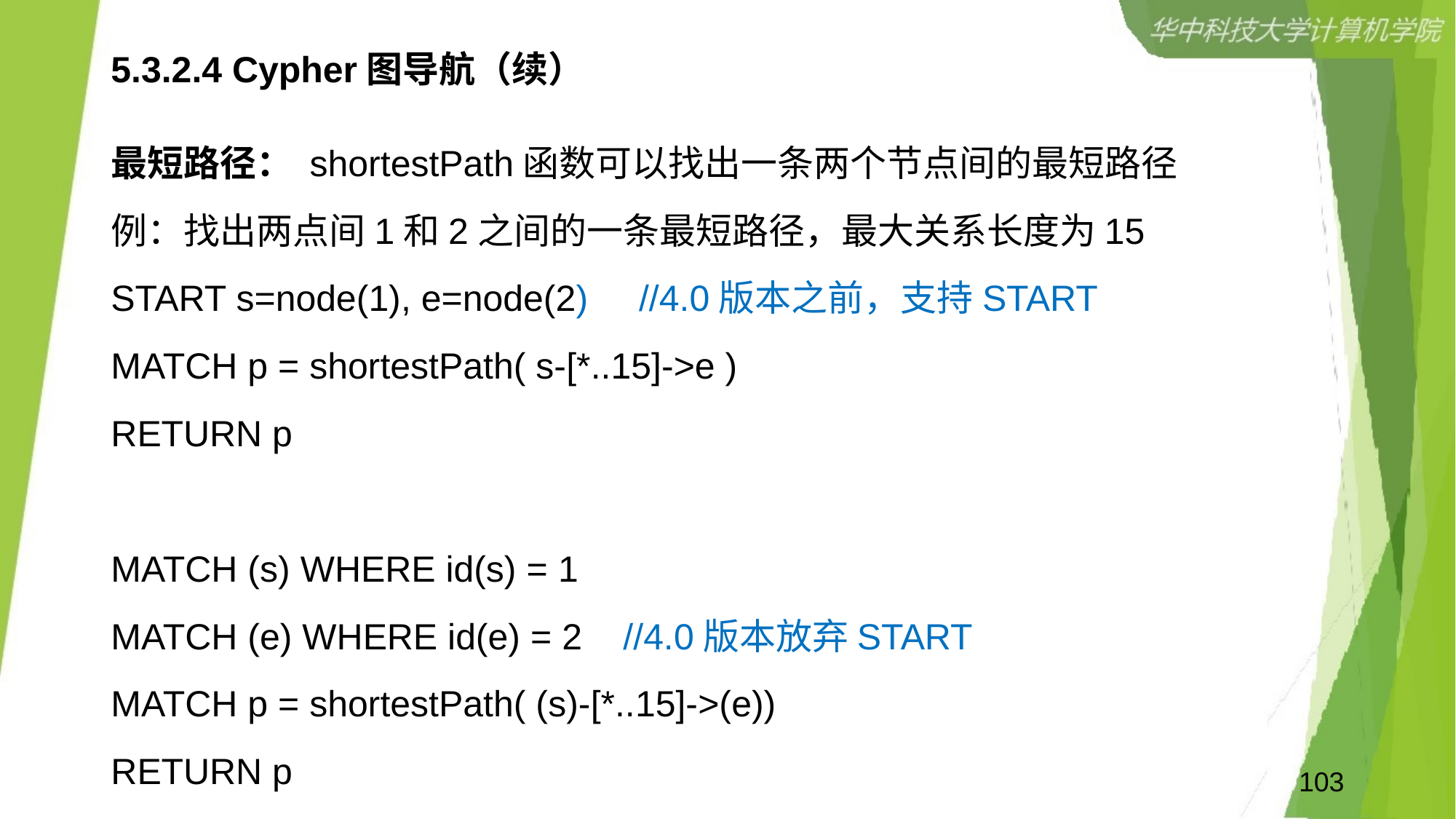

# 5.3.2.4 Cypher图导航（续）
最短路径： shortestPath函数可以找出一条两个节点间的最短路径
例：找出两点间1和2之间的一条最短路径，最大关系长度为15
START s=node(1), e=node(2)     //4.0版本之前，支持START
MATCH p = shortestPath( s-[*..15]->e )
RETURN p

MATCH (s) WHERE id(s) = 1
MATCH (e) WHERE id(e) = 2    //4.0版本放弃START
MATCH p = shortestPath( (s)-[*..15]->(e))
RETURN p
103